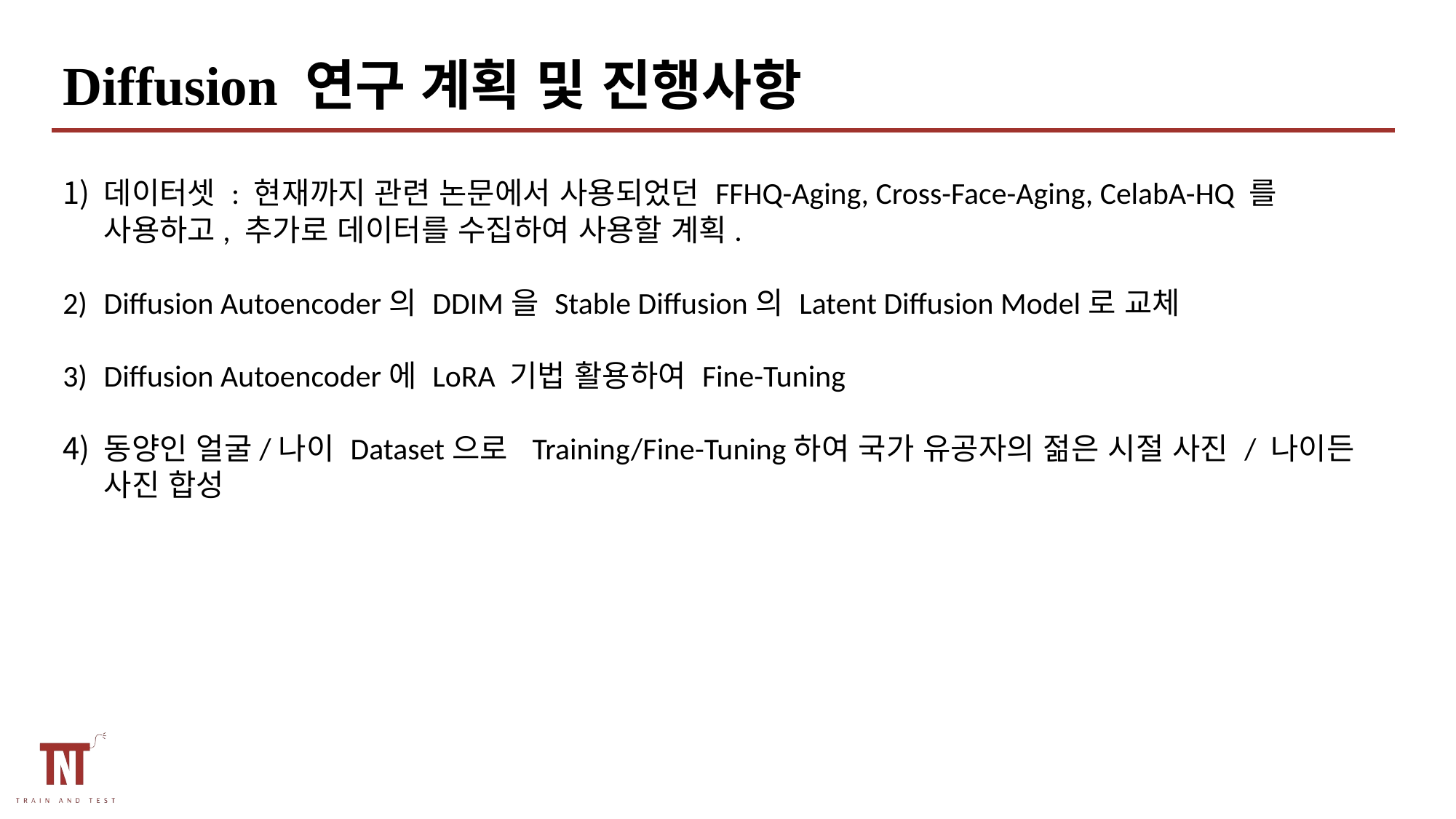

Diffusion 연구 계획 및 진행사항

데이터셋 : 현재까지 관련 논문에서 사용되었던 FFHQ-Aging, Cross-Face-Aging, CelabA-HQ 를 사용하고, 추가로 데이터를 수집하여 사용할 계획.

Diffusion Autoencoder의 DDIM을 Stable Diffusion의 Latent Diffusion Model로 교체

Diffusion Autoencoder에 LoRA 기법 활용하여 Fine-Tuning

동양인 얼굴/나이 Dataset으로  Training/Fine-Tuning하여 국가 유공자의 젊은 시절 사진 / 나이든 사진 합성